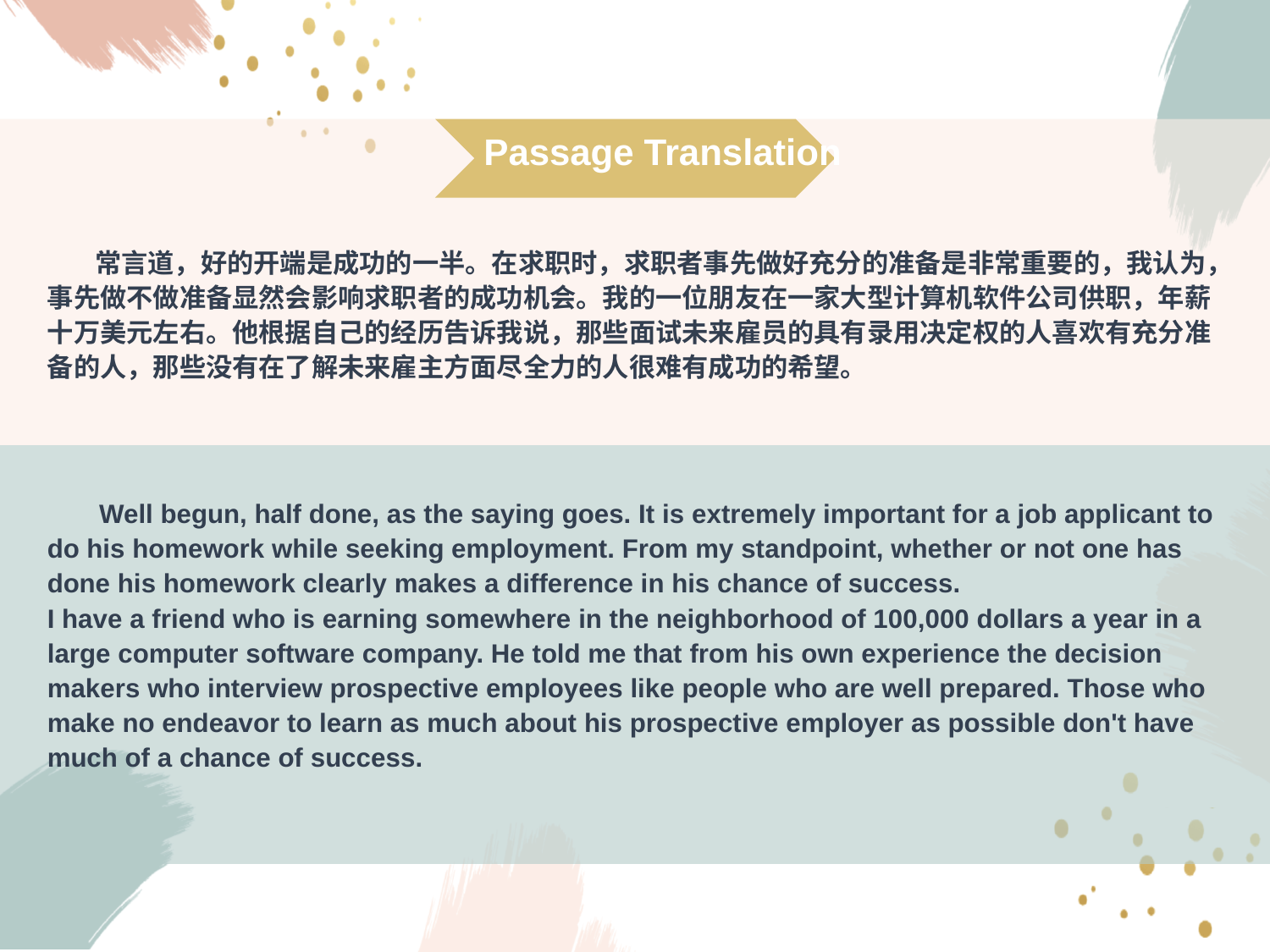

Passage Translation
       常言道，好的开端是成功的一半。在求职时，求职者事先做好充分的准备是非常重要的，我认为，事先做不做准备显然会影响求职者的成功机会。我的一位朋友在一家大型计算机软件公司供职，年薪十万美元左右。他根据自己的经历告诉我说，那些面试未来雇员的具有录用决定权的人喜欢有充分准备的人，那些没有在了解未来雇主方面尽全力的人很难有成功的希望。

       Well begun, half done, as the saying goes. It is extremely important for a job applicant to do his homework while seeking employment. From my standpoint, whether or not one has done his homework clearly makes a difference in his chance of success.
I have a friend who is earning somewhere in the neighborhood of 100,000 dollars a year in a large computer software company. He told me that from his own experience the decision makers who interview prospective employees like people who are well prepared. Those who make no endeavor to learn as much about his prospective employer as possible don't have much of a chance of success.